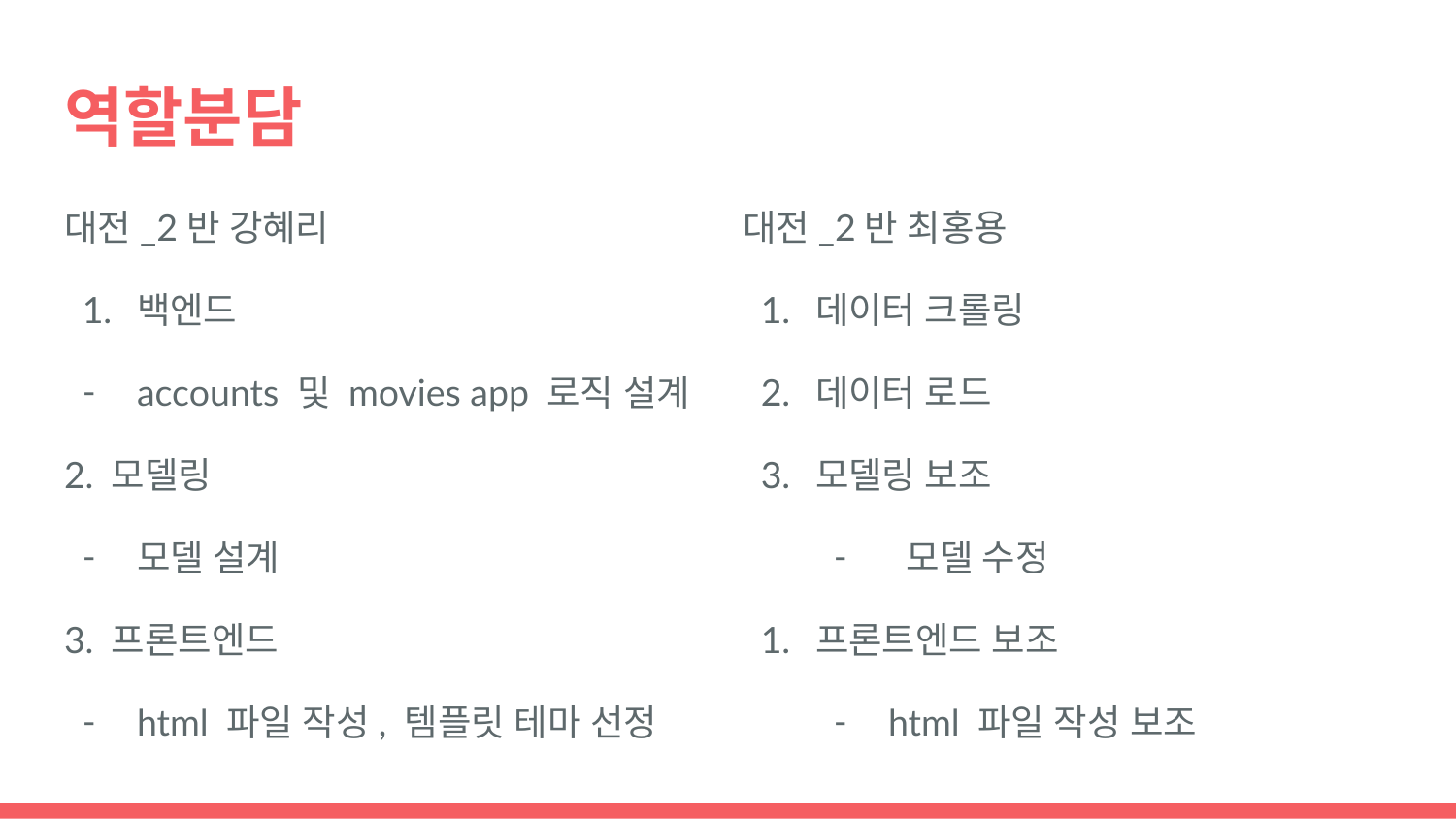

# 역할분담
대전_2반 강혜리
백엔드
accounts 및 movies app 로직 설계
2. 모델링
모델 설계
3. 프론트엔드
html 파일 작성, 템플릿 테마 선정
대전_2반 최홍용
데이터 크롤링
데이터 로드
모델링 보조
 모델 수정
프론트엔드 보조
html 파일 작성 보조